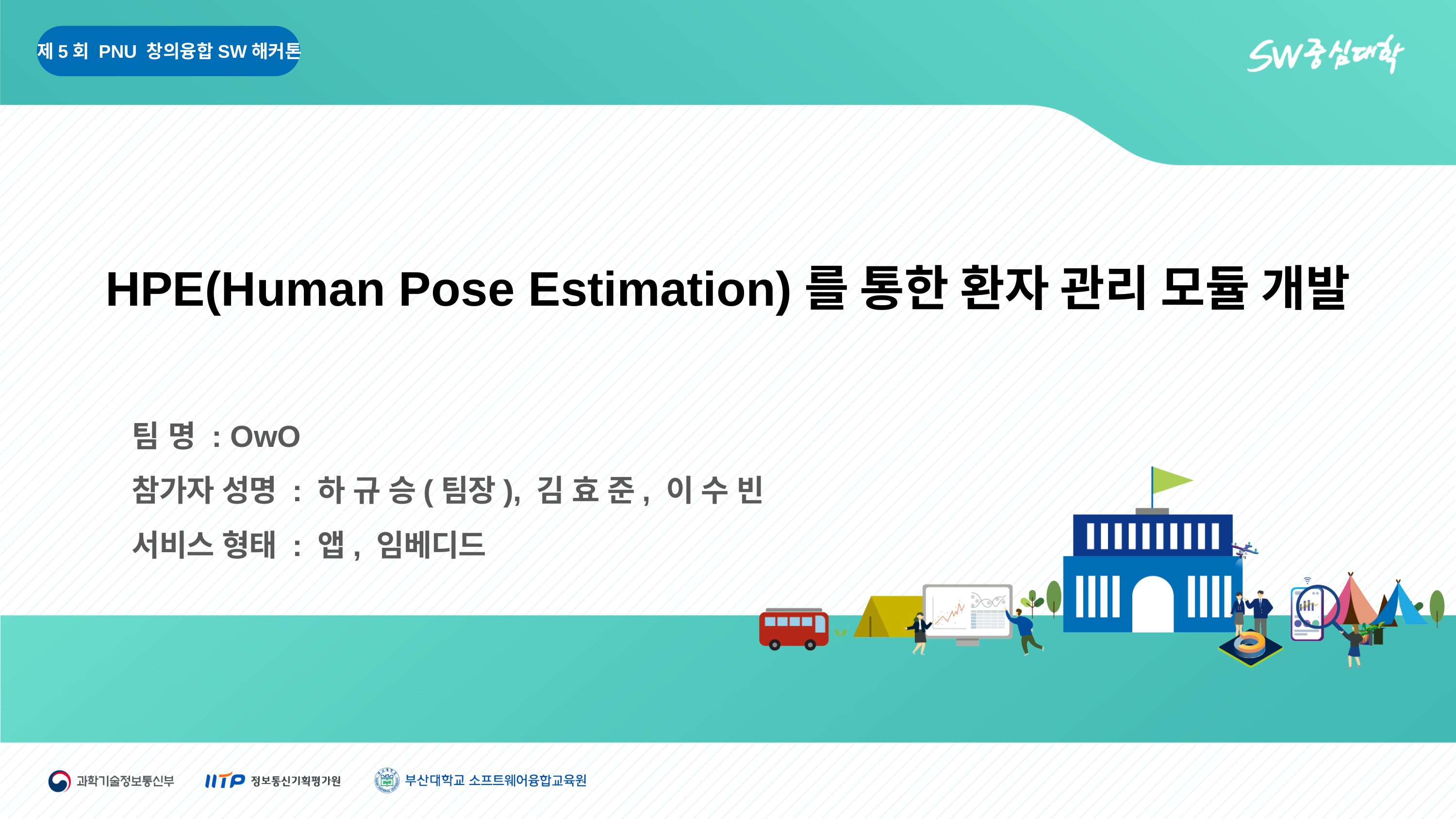

HPE(Human Pose Estimation)를 통한 환자 관리 모듈 개발
팀 명 : OwO
참가자 성명 : 하 규 승(팀장), 김 효 준, 이 수 빈
서비스 형태 : 앱, 임베디드